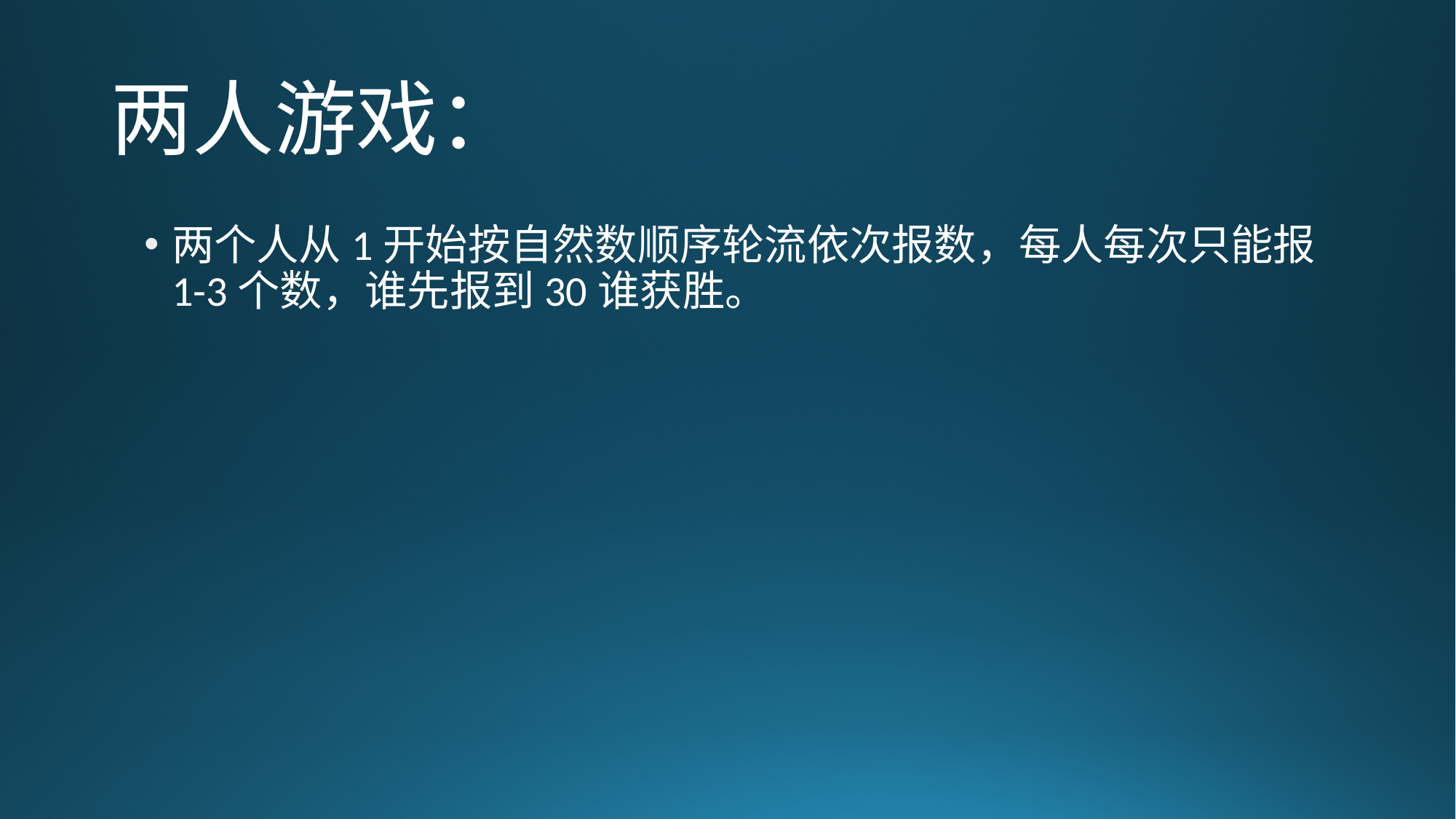

# 两人游戏：
两个人从1开始按自然数顺序轮流依次报数，每人每次只能报1-3个数，谁先报到30谁获胜。